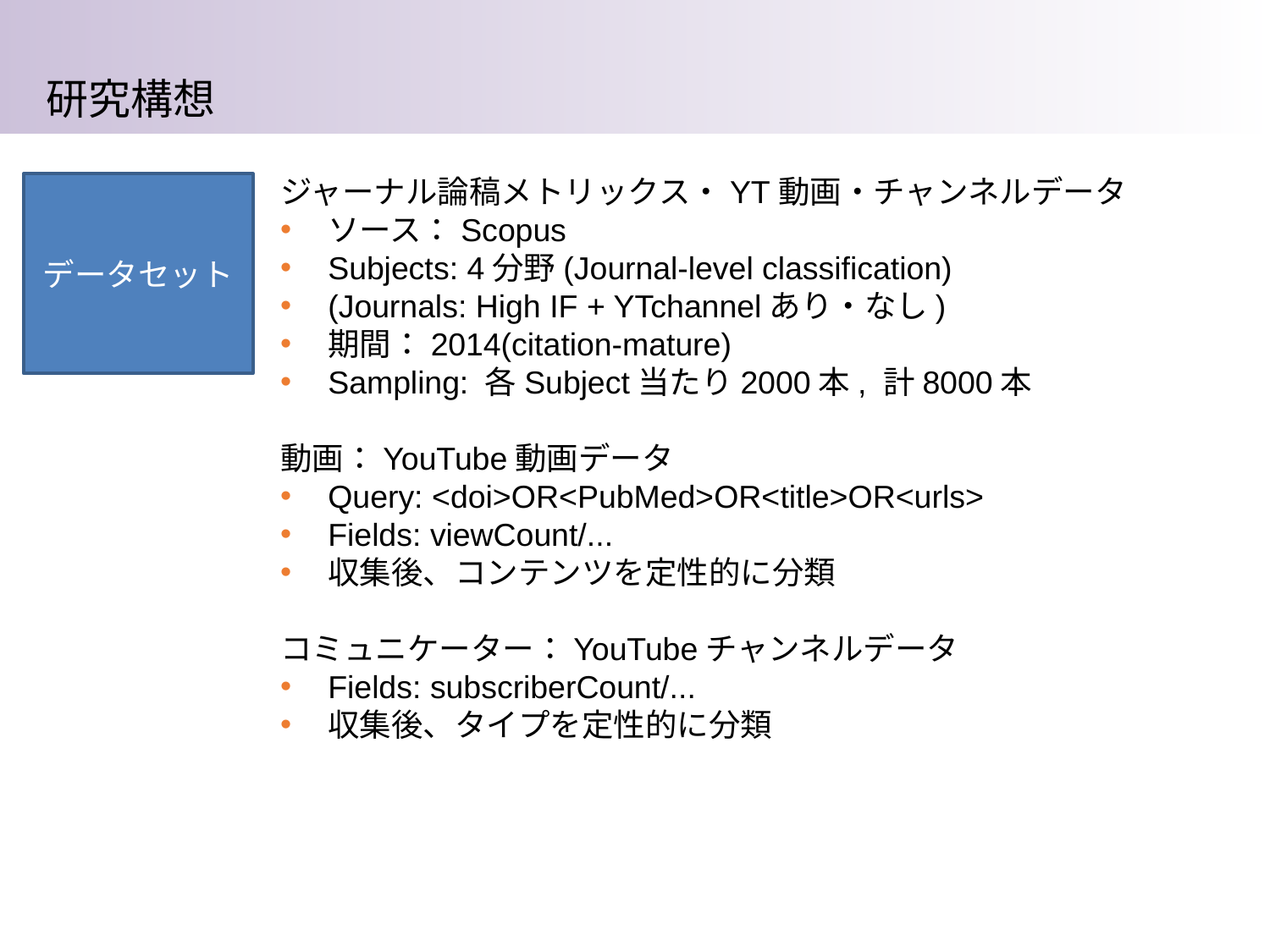

研究構想
ジャーナル論稿メトリックス・YT動画・チャンネルデータ
ソース：Scopus
Subjects: 4分野(Journal-level classification)
(Journals: High IF + YTchannelあり・なし)
期間：2014(citation-mature)
Sampling: 各Subject当たり2000本, 計8000本

動画：YouTube動画データ
Query: <doi>OR<PubMed>OR<title>OR<urls>
Fields: viewCount/...
収集後、コンテンツを定性的に分類

コミュニケーター：YouTubeチャンネルデータ
Fields: subscriberCount/...
収集後、タイプを定性的に分類

データセット